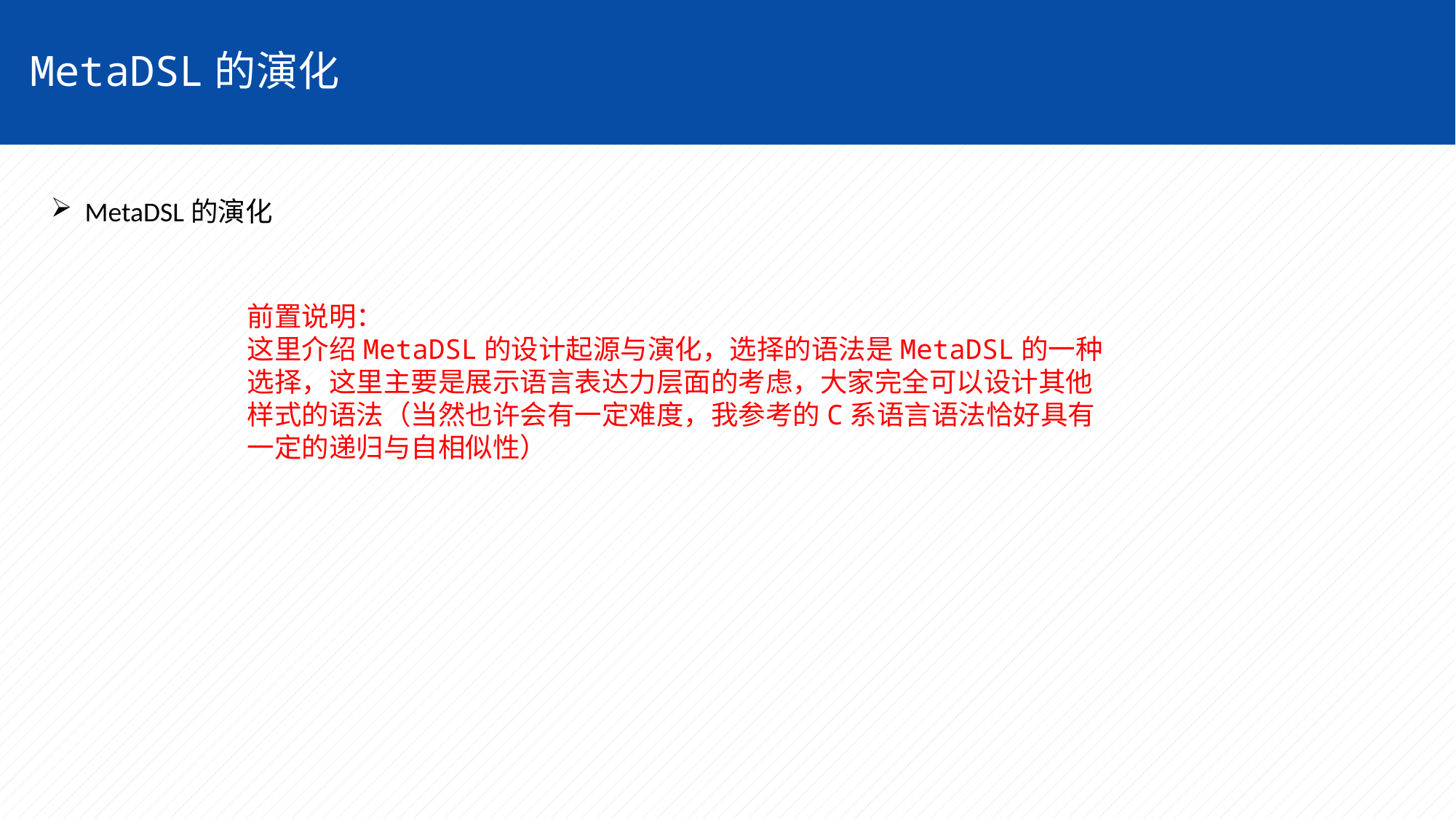

MetaDSL的演化
MetaDSL的演化
前置说明：
这里介绍MetaDSL的设计起源与演化，选择的语法是MetaDSL的一种选择，这里主要是展示语言表达力层面的考虑，大家完全可以设计其他样式的语法（当然也许会有一定难度，我参考的C系语言语法恰好具有一定的递归与自相似性）